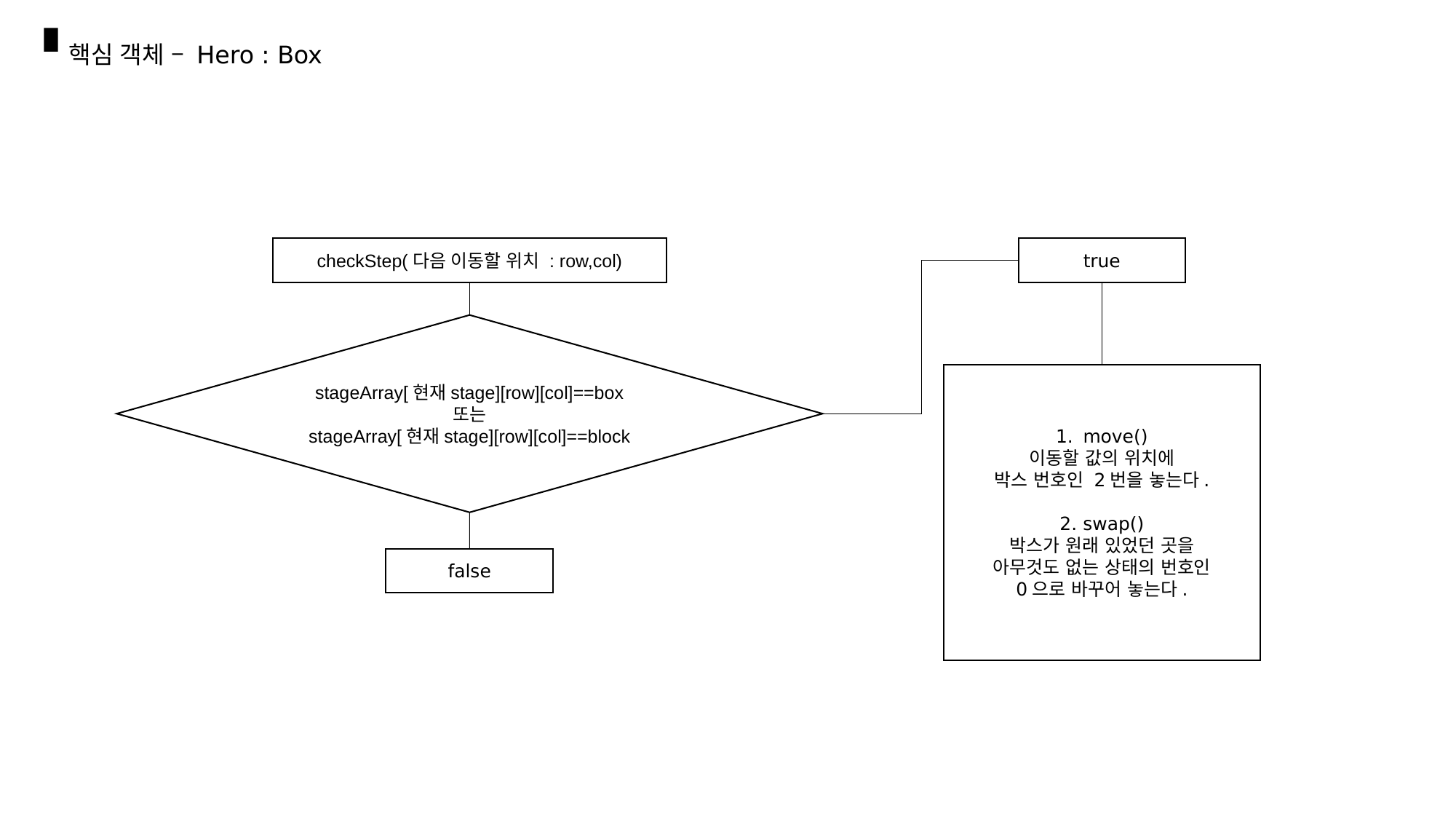

핵심 객체 – Hero : Box
checkStep(다음 이동할 위치 : row,col)
true
stageArray[현재stage][row][col]==box
또는
stageArray[현재stage][row][col]==block
move()
이동할 값의 위치에
박스 번호인 2번을 놓는다.

2. swap()
박스가 원래 있었던 곳을
아무것도 없는 상태의 번호인
0으로 바꾸어 놓는다.
false